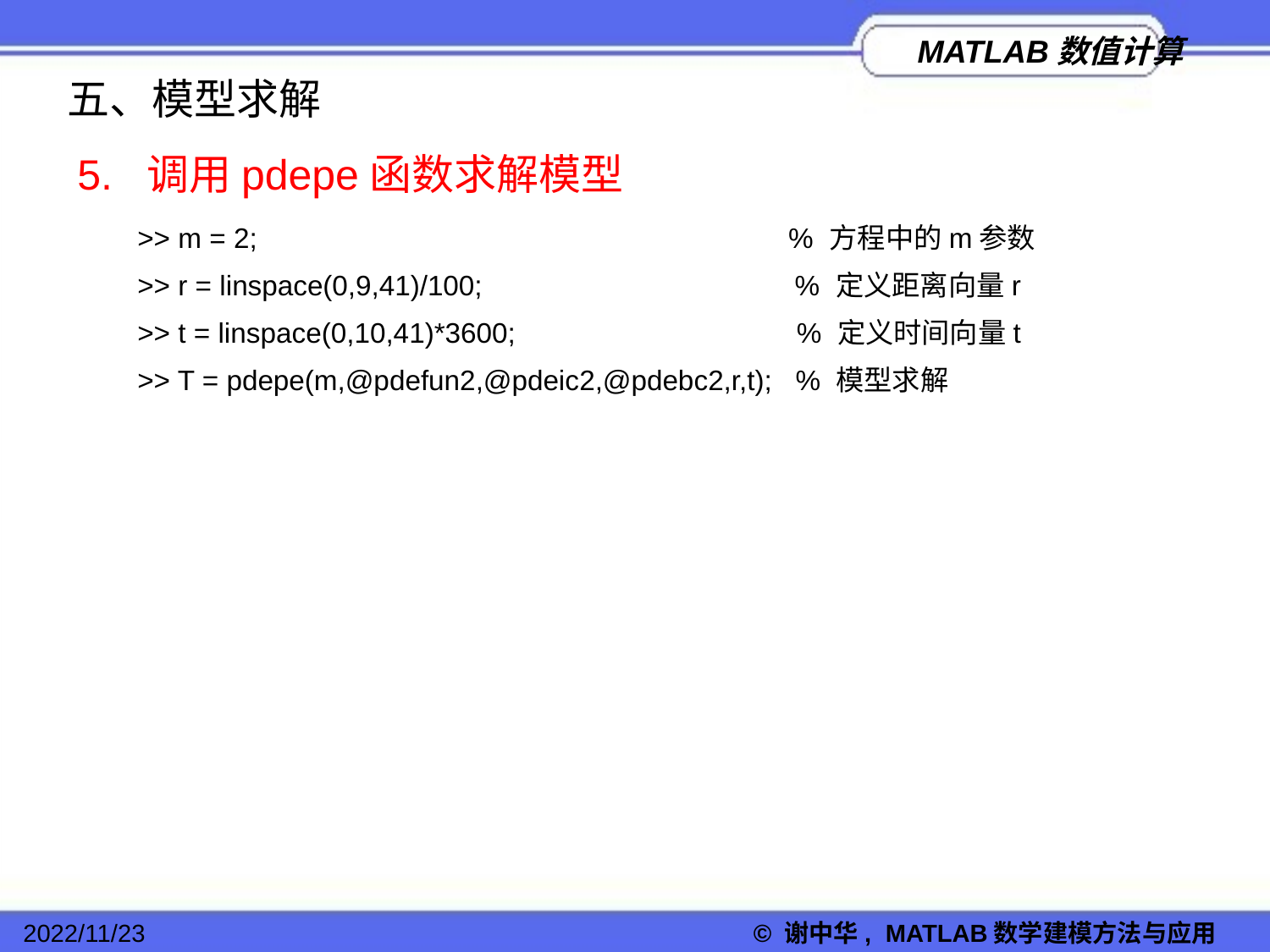

五、模型求解
5.  调用pdepe函数求解模型
>> m = 2;                                                                    % 方程中的m参数
>> r = linspace(0,9,41)/100;                                        % 定义距离向量r
>> t = linspace(0,10,41)*3600;                                    % 定义时间向量t
>> T = pdepe(m,@pdefun2,@pdeic2,@pdebc2,r,t);   % 模型求解
2022/11/23
© 谢中华,  MATLAB数学建模方法与应用